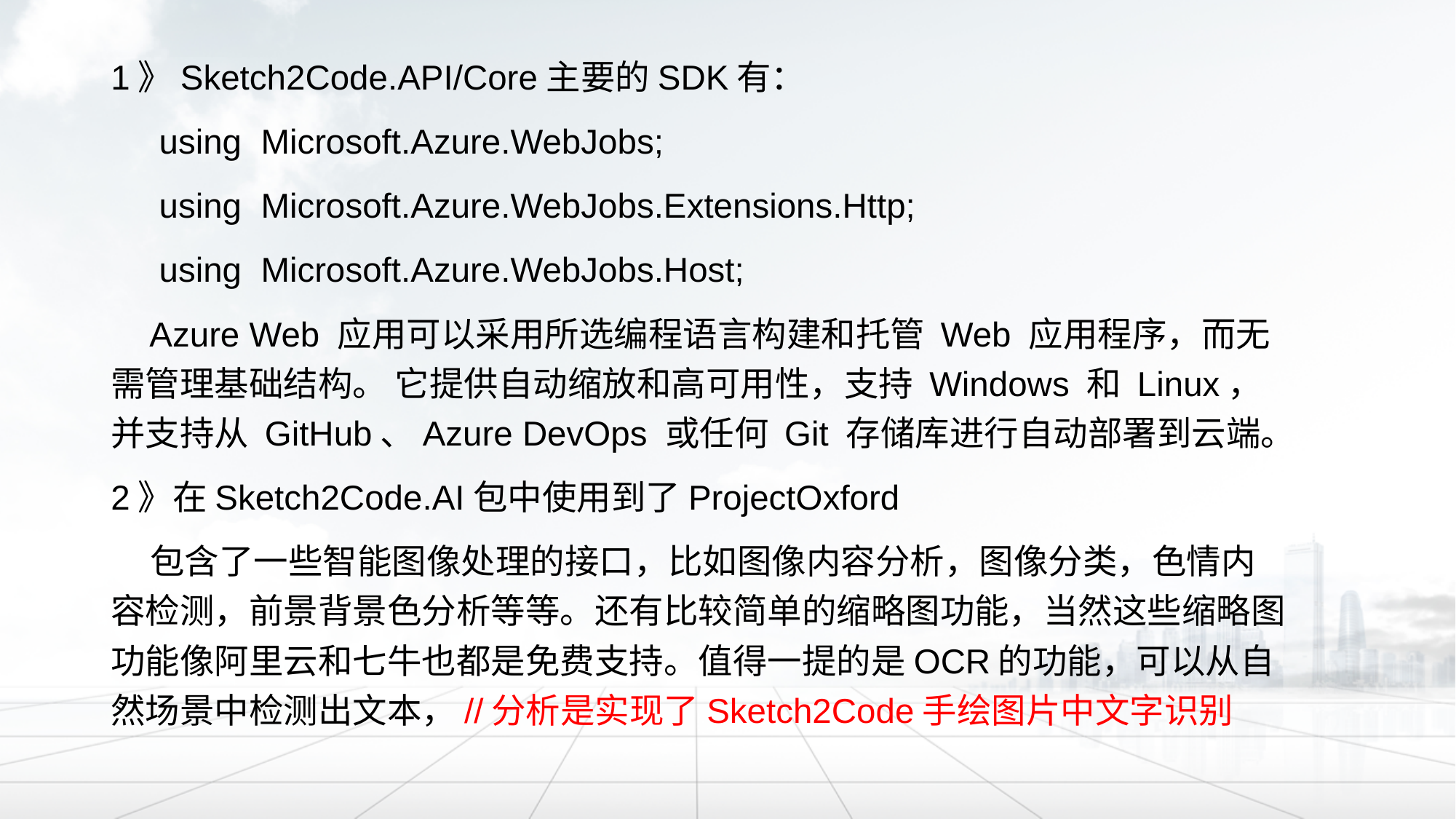

1》Sketch2Code.API/Core主要的SDK有：
     using  Microsoft.Azure.WebJobs;
     using  Microsoft.Azure.WebJobs.Extensions.Http;
     using  Microsoft.Azure.WebJobs.Host;
    Azure Web 应用可以采用所选编程语言构建和托管 Web 应用程序，而无需管理基础结构。 它提供自动缩放和高可用性，支持 Windows 和 Linux，并支持从 GitHub、Azure DevOps 或任何 Git 存储库进行自动部署到云端。
2》在Sketch2Code.AI包中使用到了ProjectOxford
    包含了一些智能图像处理的接口，比如图像内容分析，图像分类，色情内容检测，前景背景色分析等等。还有比较简单的缩略图功能，当然这些缩略图功能像阿里云和七牛也都是免费支持。值得一提的是OCR的功能，可以从自然场景中检测出文本，//分析是实现了Sketch2Code手绘图片中文字识别